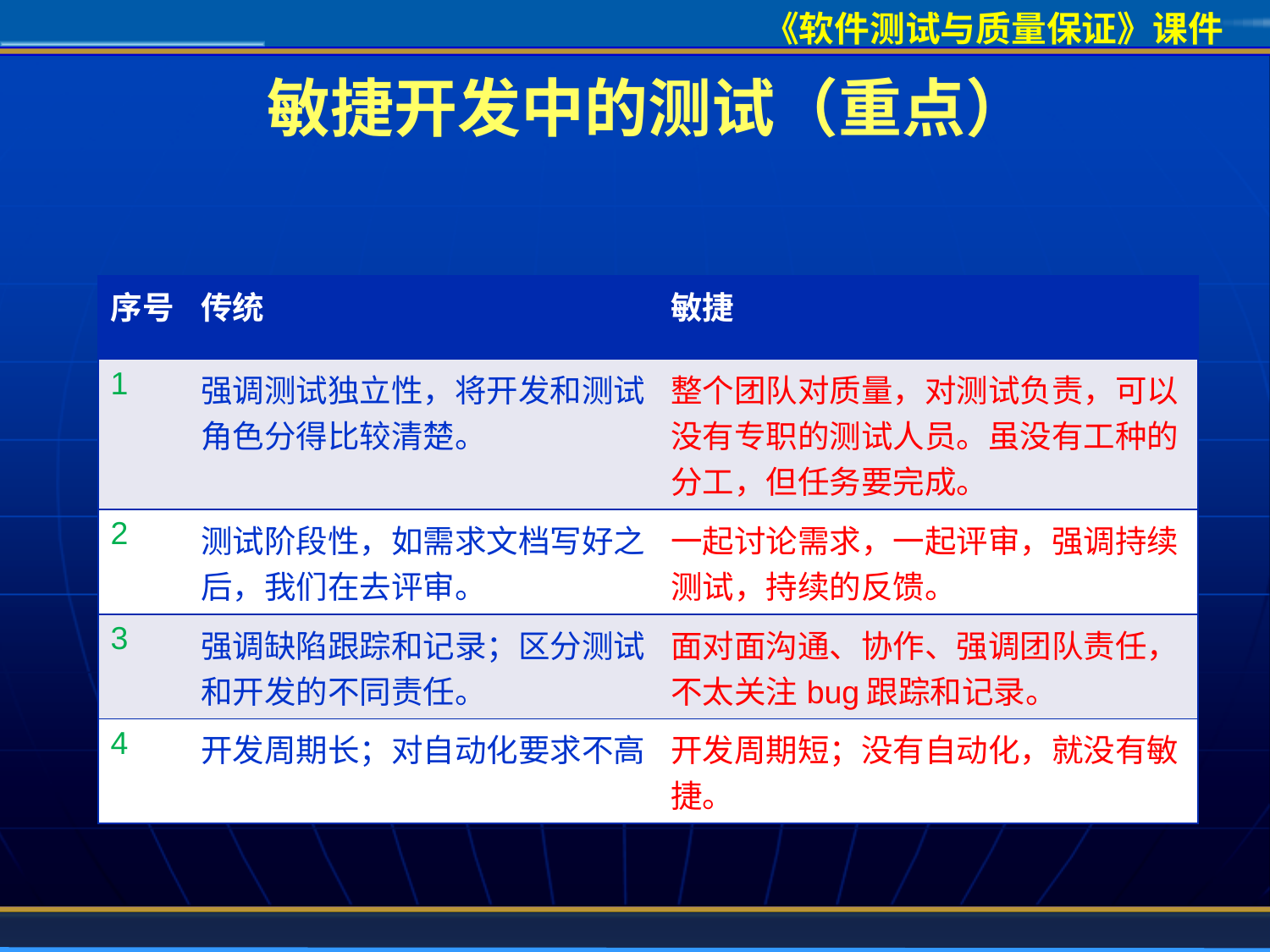

# 敏捷开发中的测试（重点）
| 序号 | 传统 | 敏捷 |
| --- | --- | --- |
| 1 | 强调测试独立性，将开发和测试角色分得比较清楚。 | 整个团队对质量，对测试负责，可以没有专职的测试人员。虽没有工种的分工，但任务要完成。 |
| 2 | 测试阶段性，如需求文档写好之后，我们在去评审。 | 一起讨论需求，一起评审，强调持续测试，持续的反馈。 |
| 3 | 强调缺陷跟踪和记录；区分测试和开发的不同责任。 | 面对面沟通、协作、强调团队责任，不太关注bug跟踪和记录。 |
| 4 | 开发周期长；对自动化要求不高 | 开发周期短；没有自动化，就没有敏捷。 |